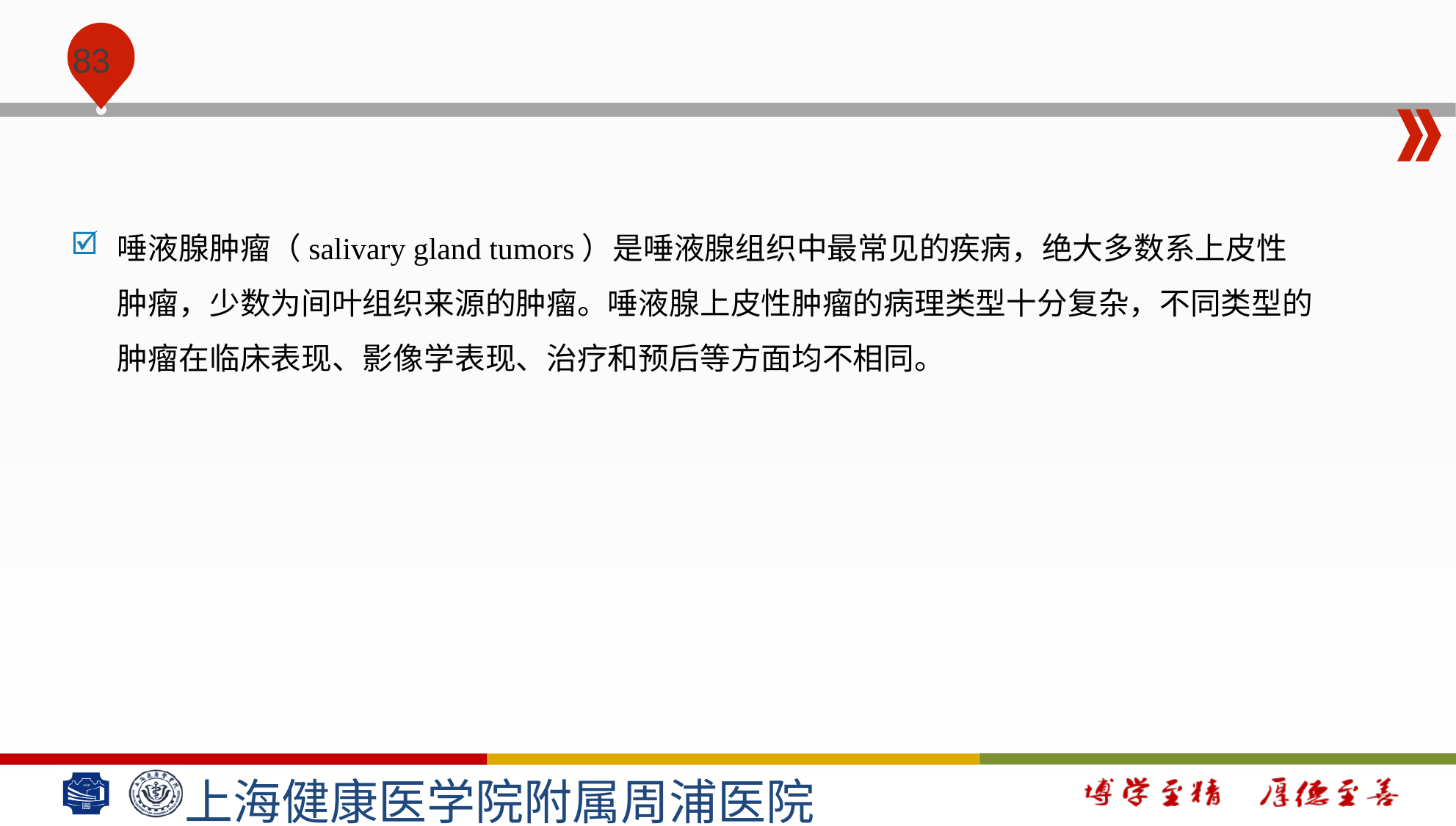

#

唾液腺肿瘤（salivary gland tumors）是唾液腺组织中最常见的疾病，绝大多数系上皮性肿瘤，少数为间叶组织来源的肿瘤。唾液腺上皮性肿瘤的病理类型十分复杂，不同类型的肿瘤在临床表现、影像学表现、治疗和预后等方面均不相同。